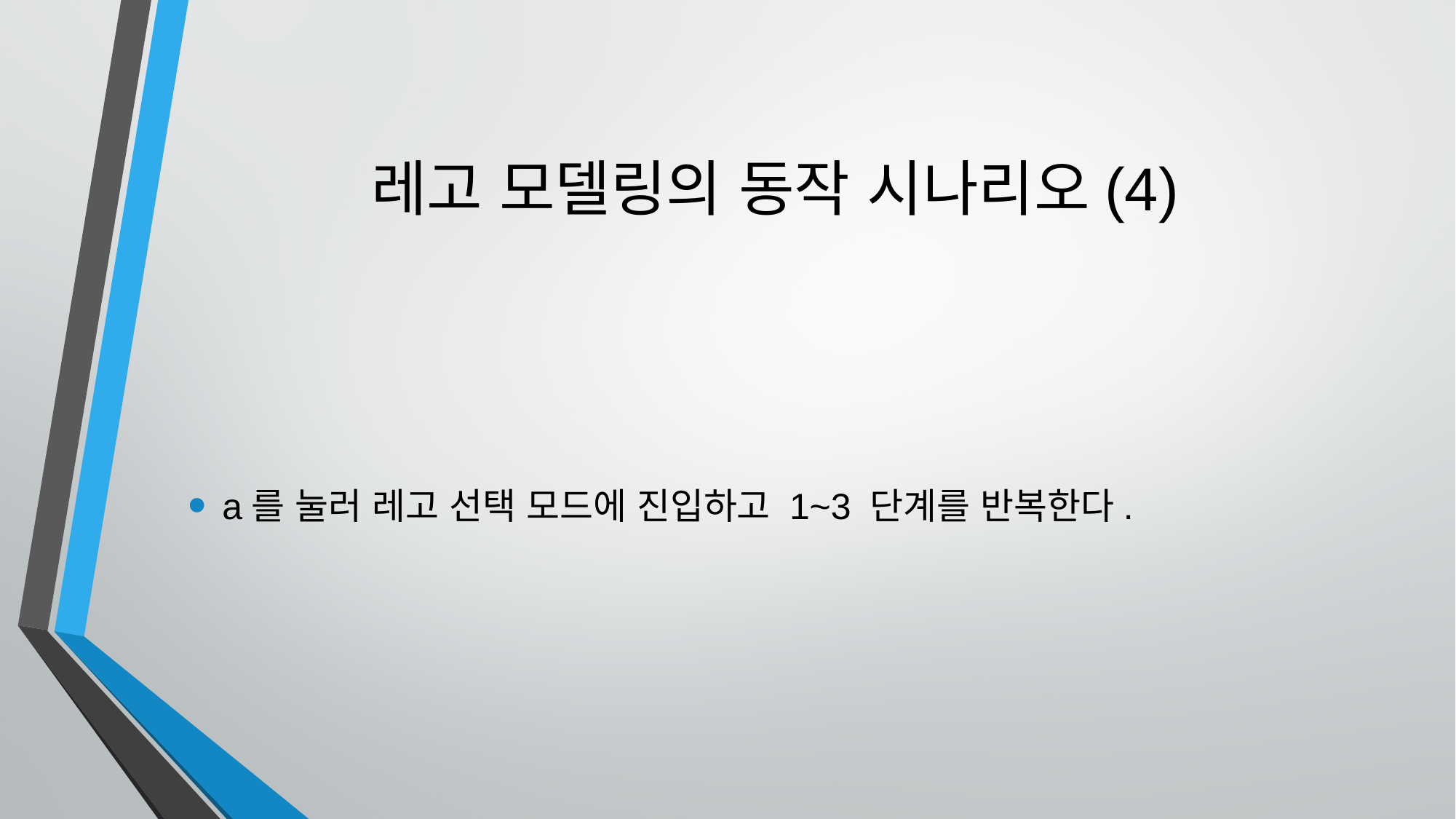

# 레고 모델링의 동작 시나리오(4)
a를 눌러 레고 선택 모드에 진입하고 1~3 단계를 반복한다.